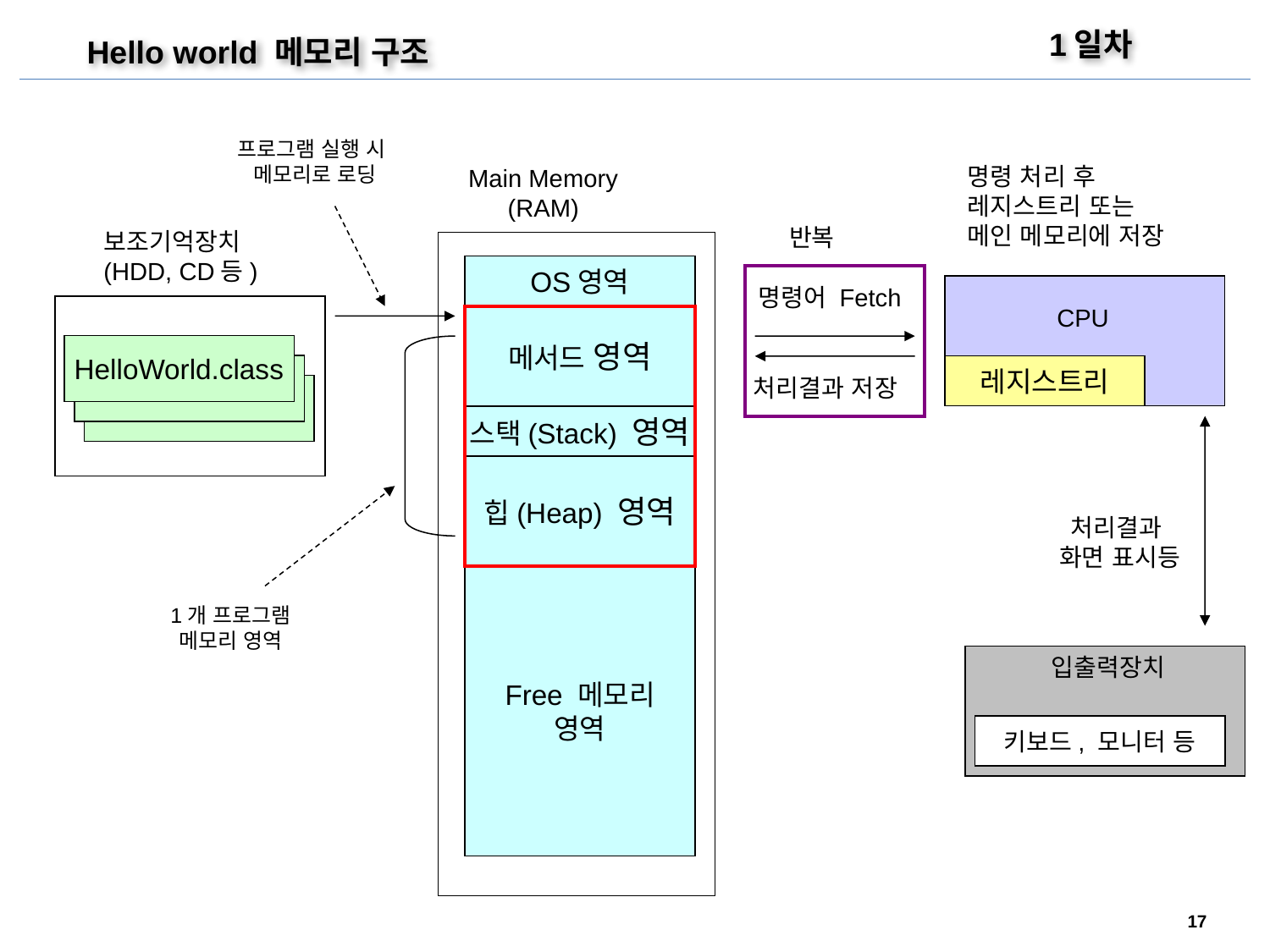

1일차
Hello world 메모리 구조
프로그램 실행 시
메모리로 로딩
명령 처리 후
레지스트리 또는
메인 메모리에 저장
Main Memory
(RAM)

반복
보조기억장치
(HDD, CD등)

OS영역

명령어 Fetch
CPU

메서드 영역

HelloWorld.class

HelloWorld.class
레지스트리

처리결과 저장
HelloWorld.class
스택(Stack) 영역

힙(Heap) 영역

처리결과
화면 표시등
Free 메모리
영역
1개 프로그램
메모리 영역
입출력장치

키보드, 모니터 등